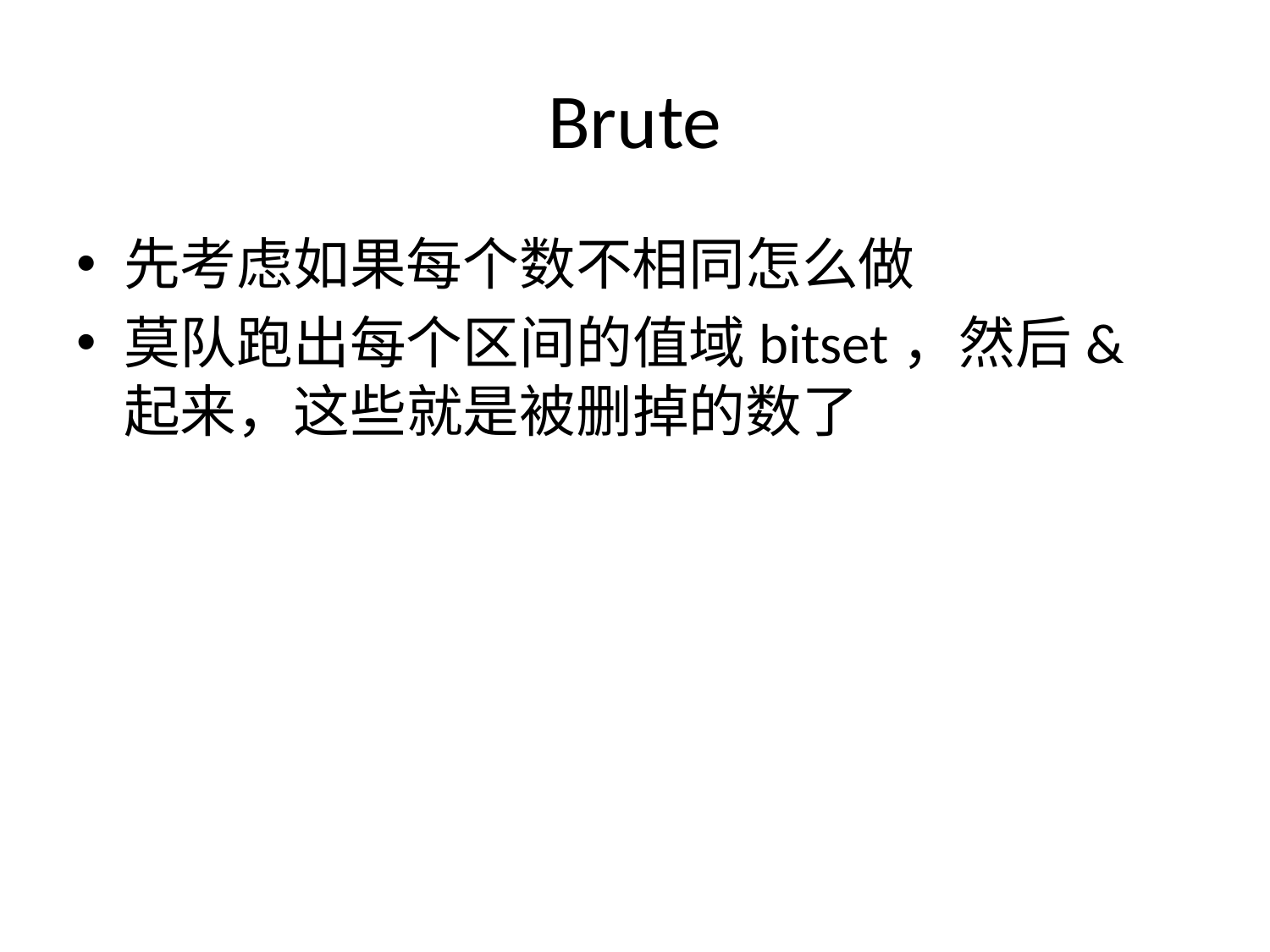

# Brute
先考虑如果每个数不相同怎么做
莫队跑出每个区间的值域bitset，然后&起来，这些就是被删掉的数了